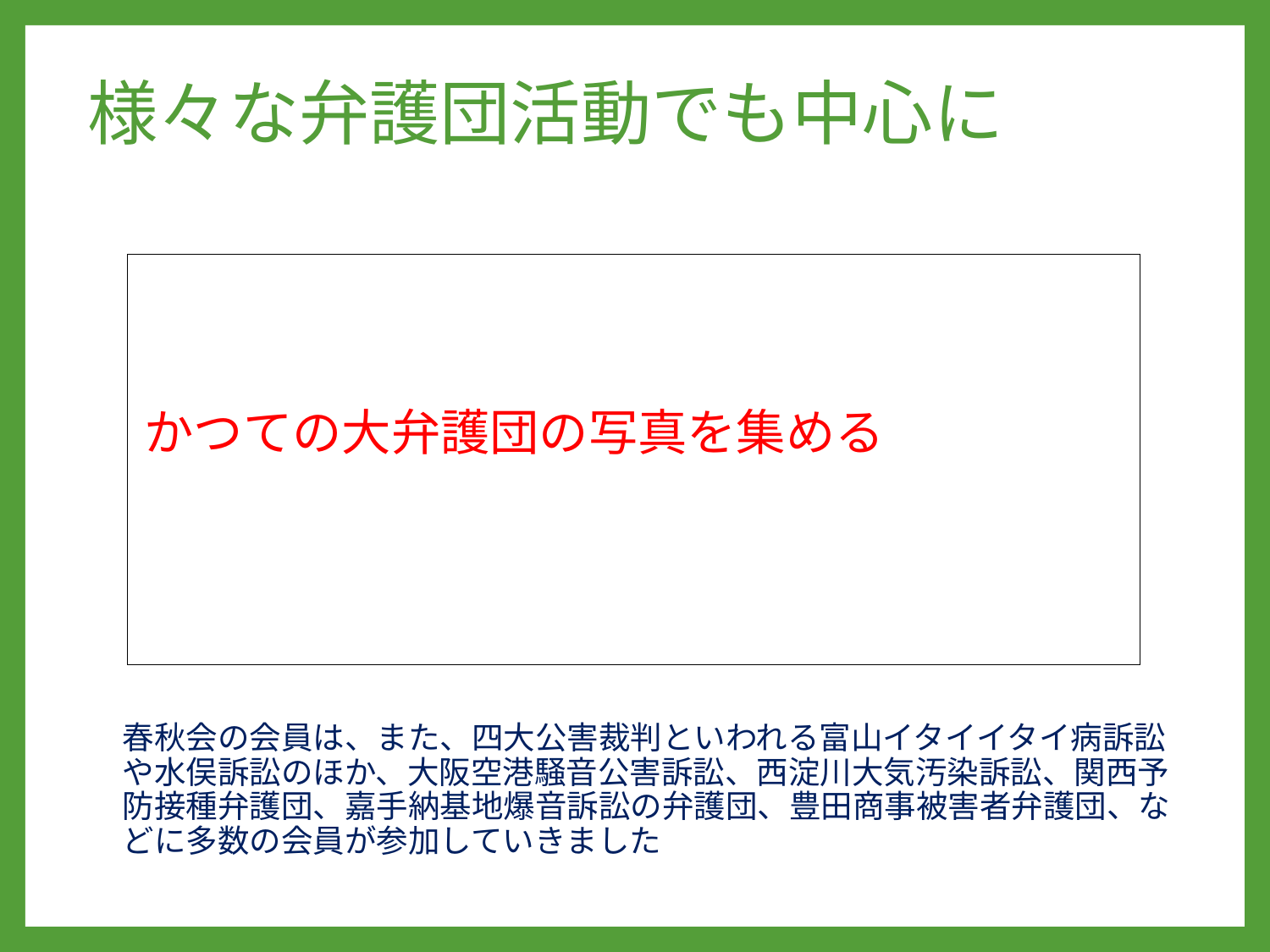

# 様々な弁護団活動でも中心に

かつての大弁護団の写真を集める
春秋会の会員は、また、四大公害裁判といわれる富山イタイイタイ病訴訟や水俣訴訟のほか、大阪空港騒音公害訴訟、西淀川大気汚染訴訟、関西予防接種弁護団、嘉手納基地爆音訴訟の弁護団、豊田商事被害者弁護団、などに多数の会員が参加していきました